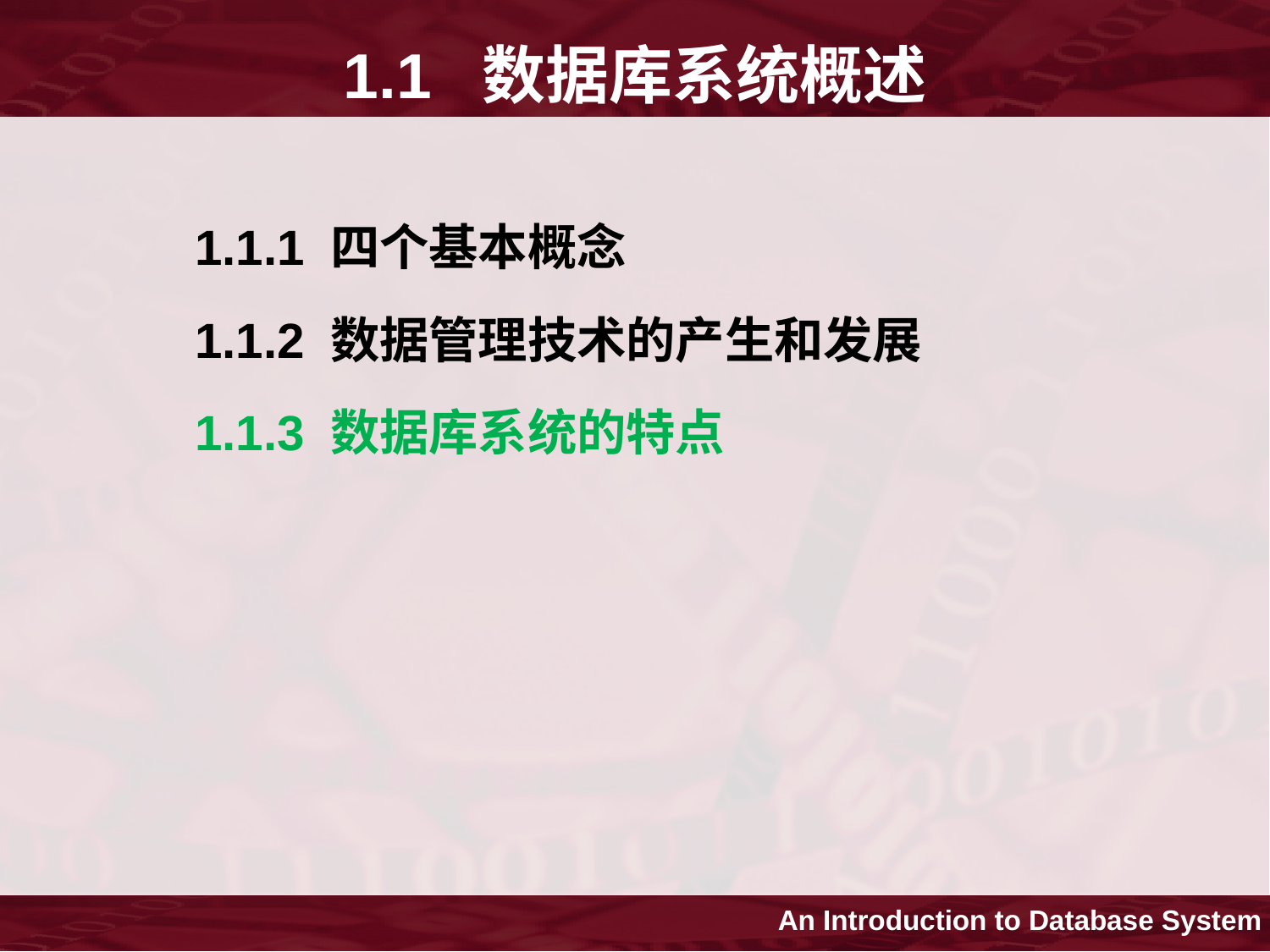

# 1.1  数据库系统概述
    1.1.1 四个基本概念
    1.1.2 数据管理技术的产生和发展
    1.1.3 数据库系统的特点